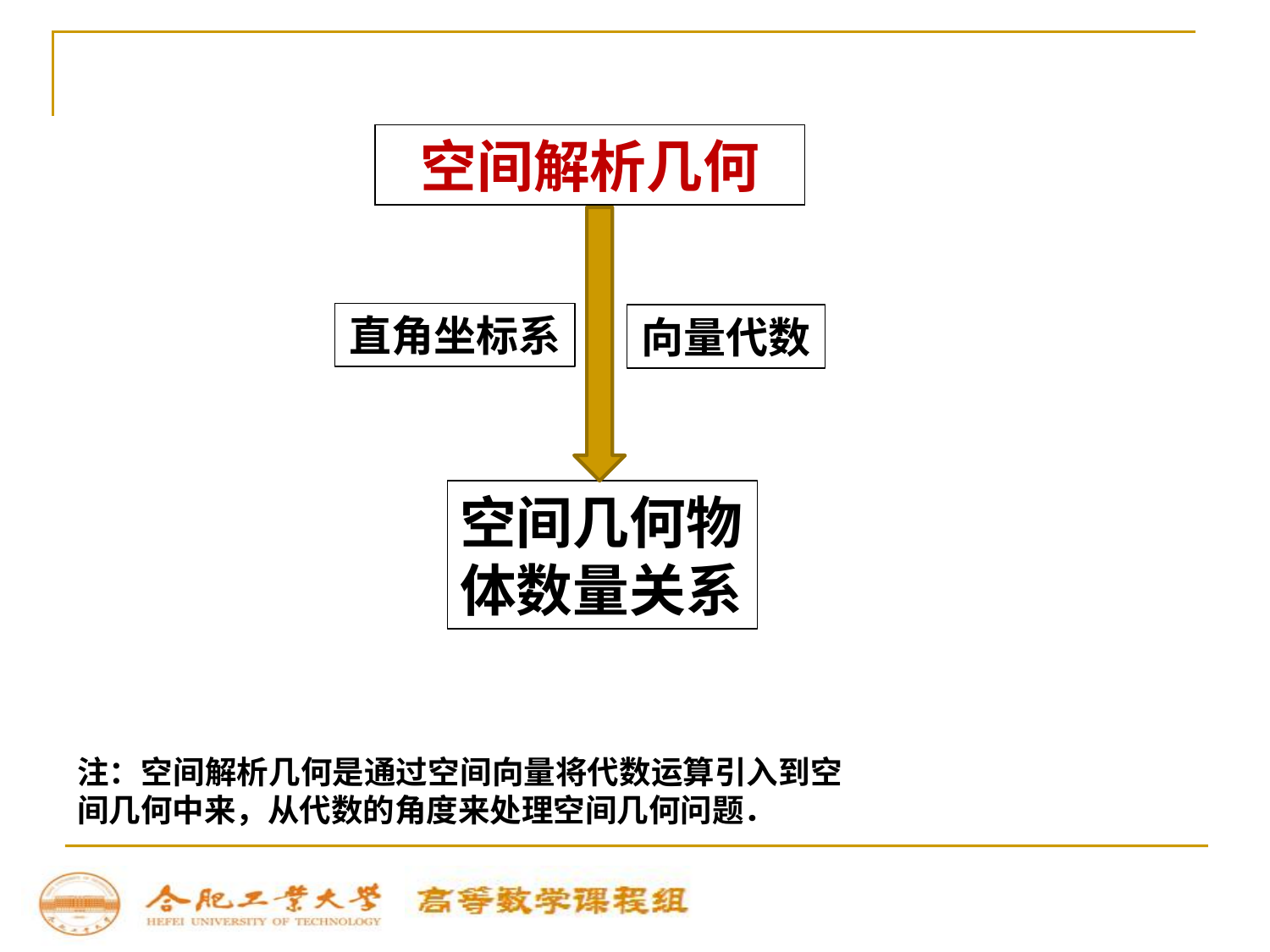

空间解析几何

直角坐标系
向量代数
空间几何物体数量关系
注：空间解析几何是通过空间向量将代数运算引入到空间几何中来，从代数的角度来处理空间几何问题．